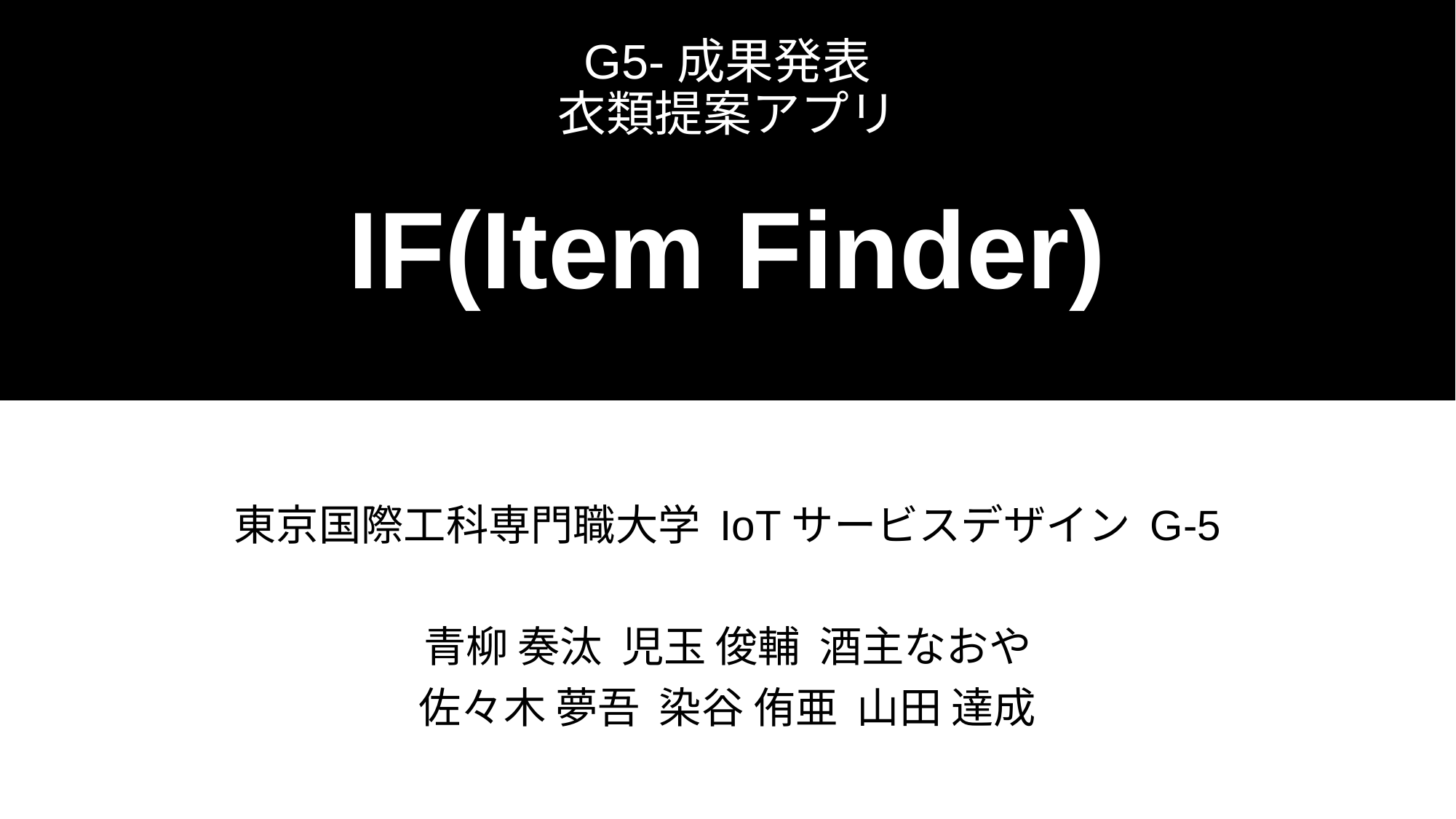

# G5-成果発表 衣類提案アプリ IF(Item Finder)
東京国際工科専門職大学 IoTサービスデザイン G-5

青柳 奏汰  児玉 俊輔  酒主なおや
佐々木 夢吾  染谷 侑亜  山田 達成